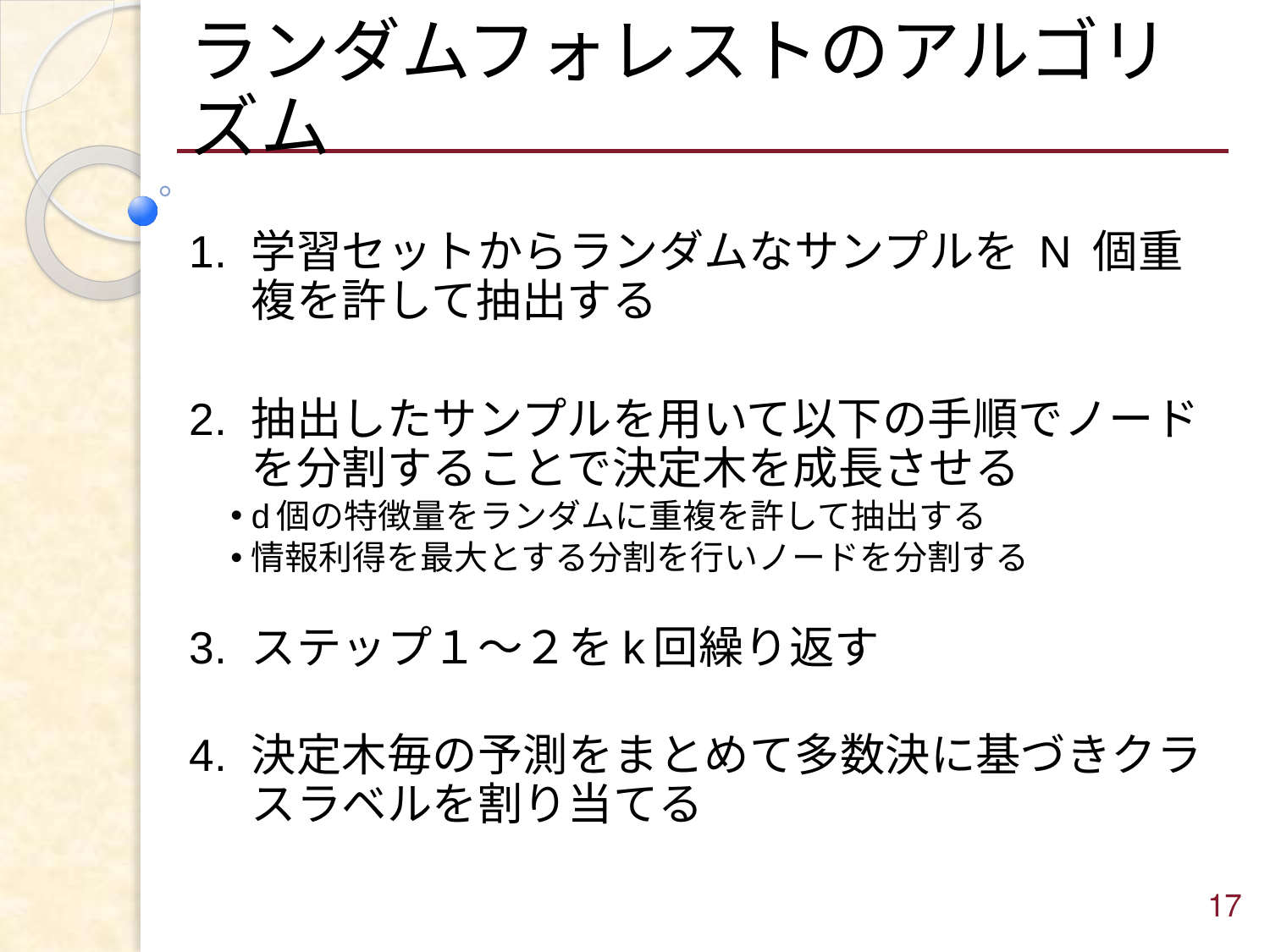

# ランダムフォレストのアルゴリズム
学習セットからランダムなサンプルを N 個重複を許して抽出する

抽出したサンプルを用いて以下の手順でノードを分割することで決定木を成長させる
d個の特徴量をランダムに重複を許して抽出する
情報利得を最大とする分割を行いノードを分割する
ステップ１〜２をk回繰り返す
決定木毎の予測をまとめて多数決に基づきクラスラベルを割り当てる
17